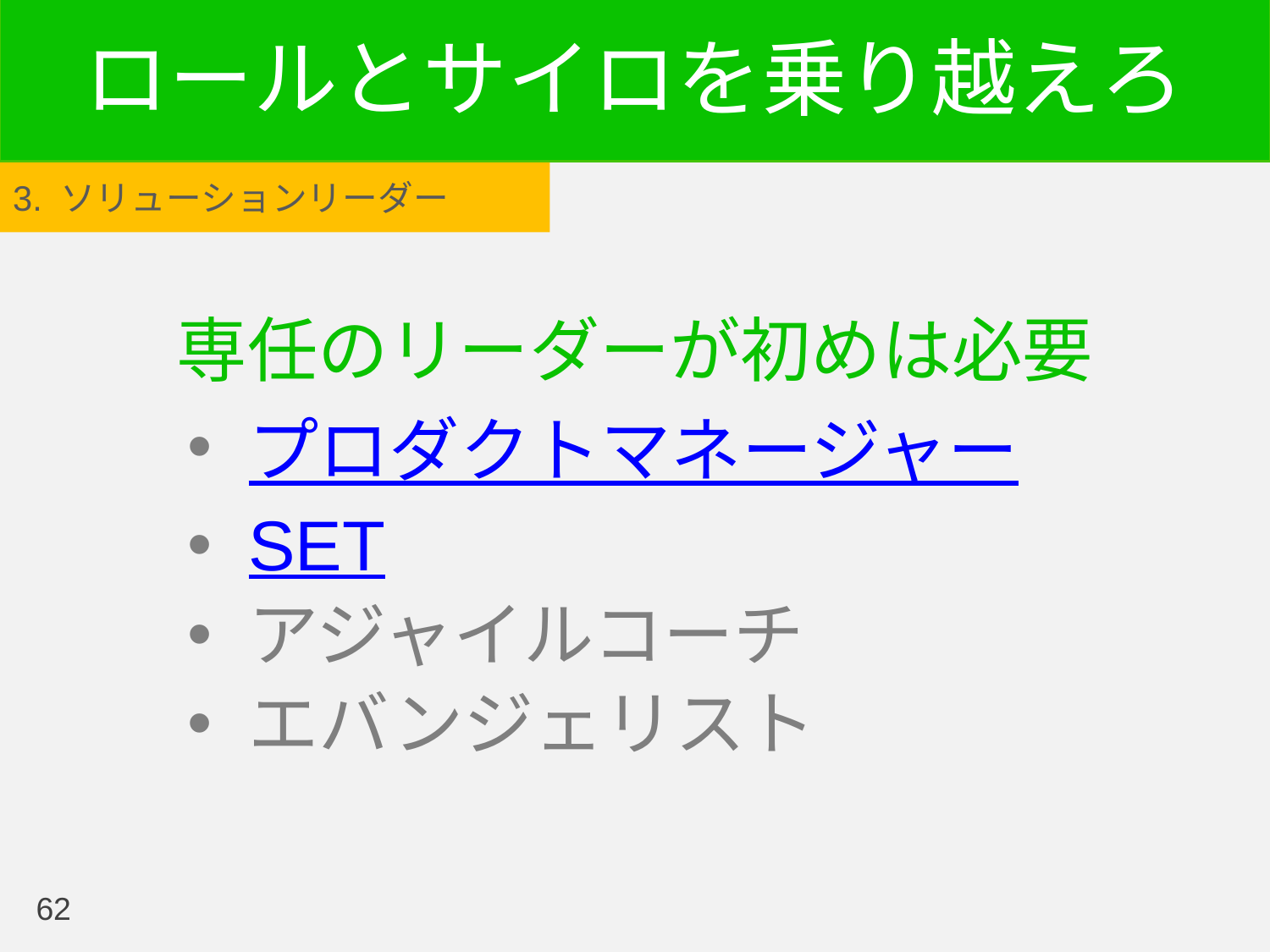

# ロールとサイロを乗り越えろ
3. ソリューションリーダー
専任のリーダーが初めは必要
プロダクトマネージャー
SET
アジャイルコーチ
エバンジェリスト
62